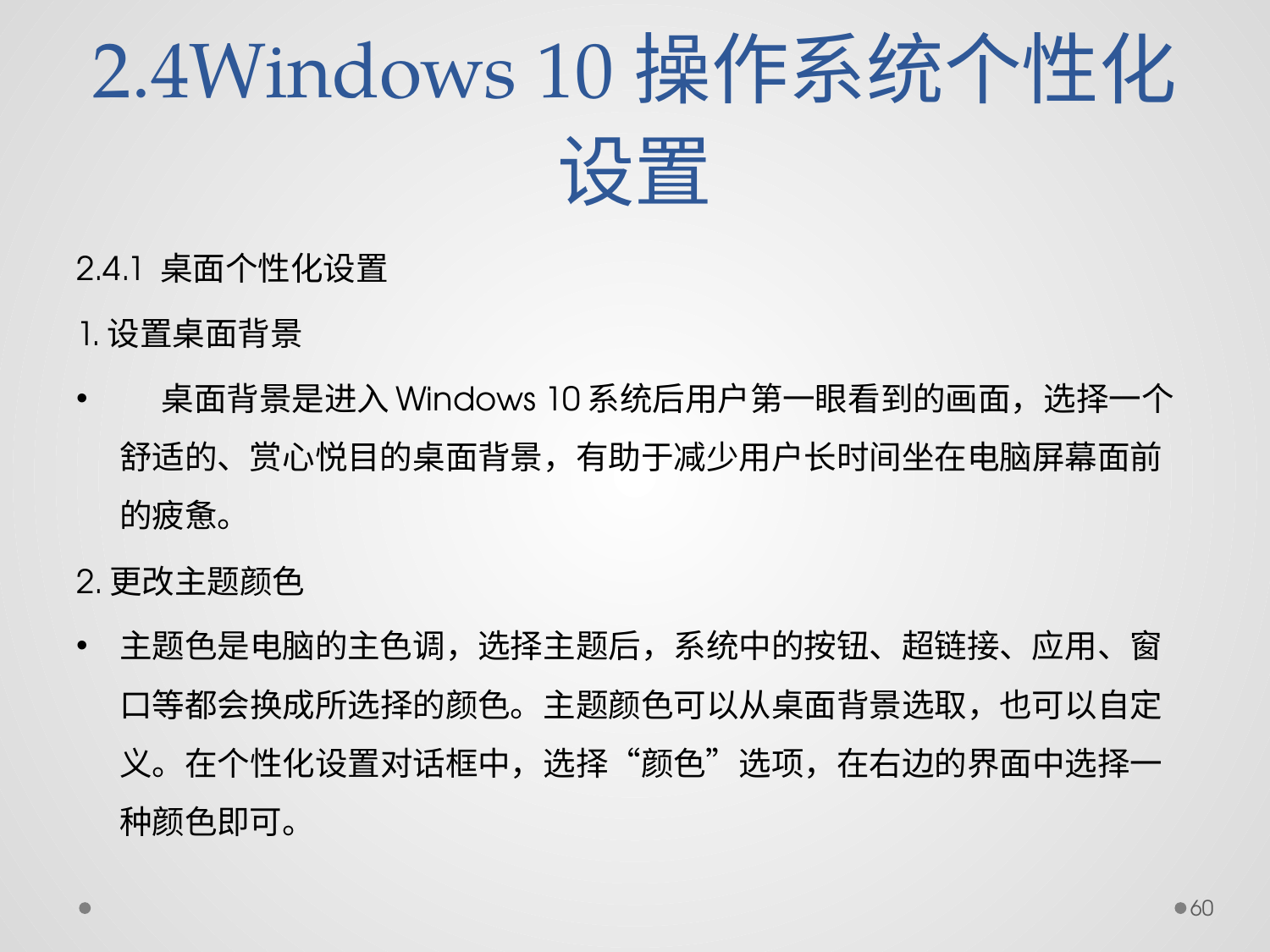

# 2.4Windows 10操作系统个性化设置
2.4.1 桌面个性化设置
1.设置桌面背景
     桌面背景是进入Windows 10系统后用户第一眼看到的画面，选择一个舒适的、赏心悦目的桌面背景，有助于减少用户长时间坐在电脑屏幕面前的疲惫。
2.更改主题颜色
主题色是电脑的主色调，选择主题后，系统中的按钮、超链接、应用、窗口等都会换成所选择的颜色。主题颜色可以从桌面背景选取，也可以自定义。在个性化设置对话框中，选择“颜色”选项，在右边的界面中选择一种颜色即可。
60